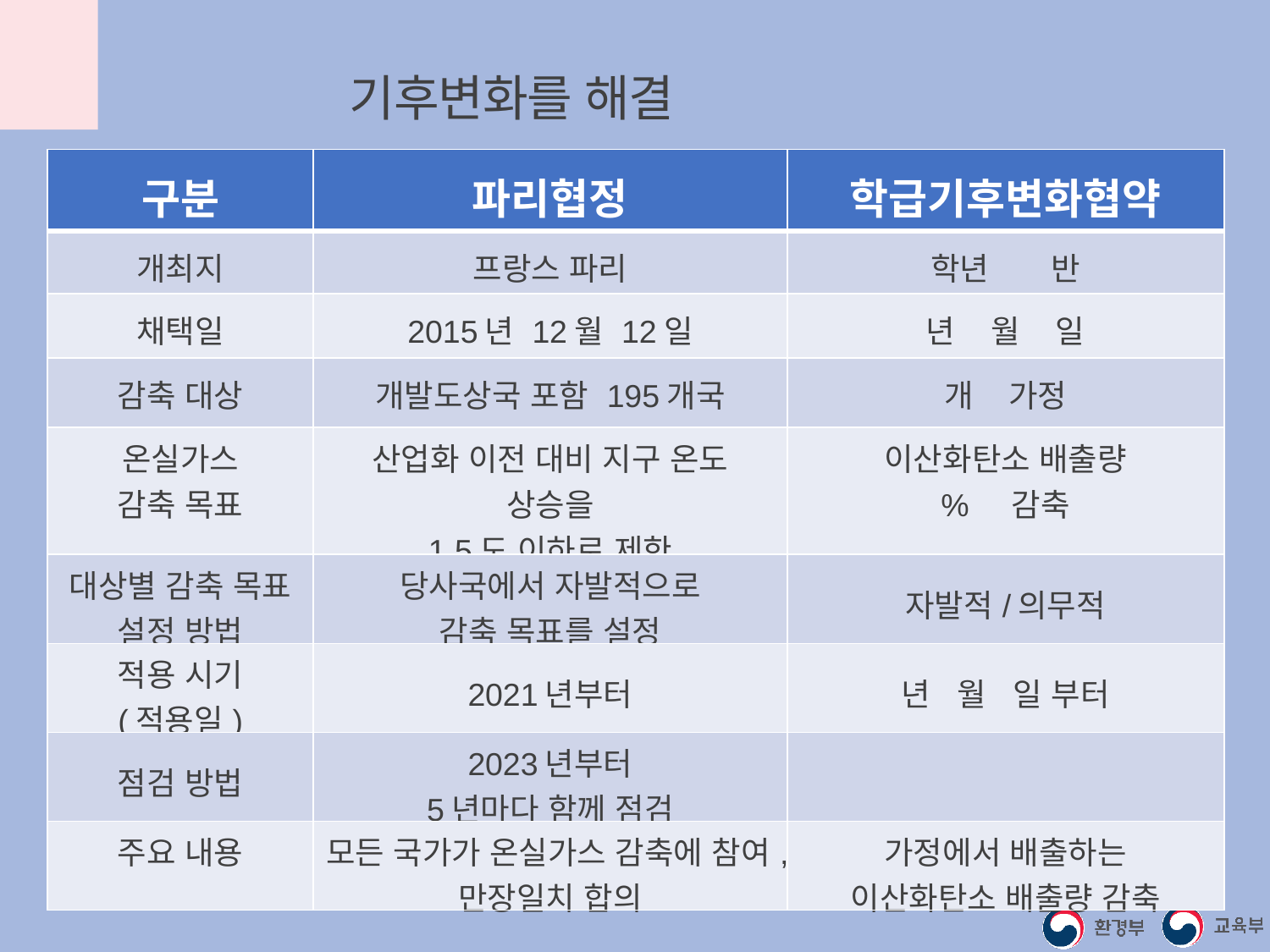

국제사회의 기후변화를 해결하기 위한 노력
| 구분 | 파리협정 | 학급기후변화협약 |
| --- | --- | --- |
| 개최지 | 프랑스 파리 | 학년 반 |
| 채택일 | 2015년 12월 12일 | 년 월 일 |
| 감축 대상 | 개발도상국 포함 195개국 | 개 가정 |
| 온실가스 감축 목표 | 산업화 이전 대비 지구 온도 상승을 1.5도 이하로 제한 | 이산화탄소 배출량 % 감축 |
| 대상별 감축 목표 설정 방법 | 당사국에서 자발적으로 감축 목표를 설정 | 자발적/의무적 |
| 적용 시기 (적용일) | 2021년부터 | 년 월 일 부터 |
| 점검 방법 | 2023년부터 5년마다 함께 점검 |  |
| 주요 내용 | 모든 국가가 온실가스 감축에 참여, 만장일치 합의 | 가정에서 배출하는 이산화탄소 배출량 감축 |